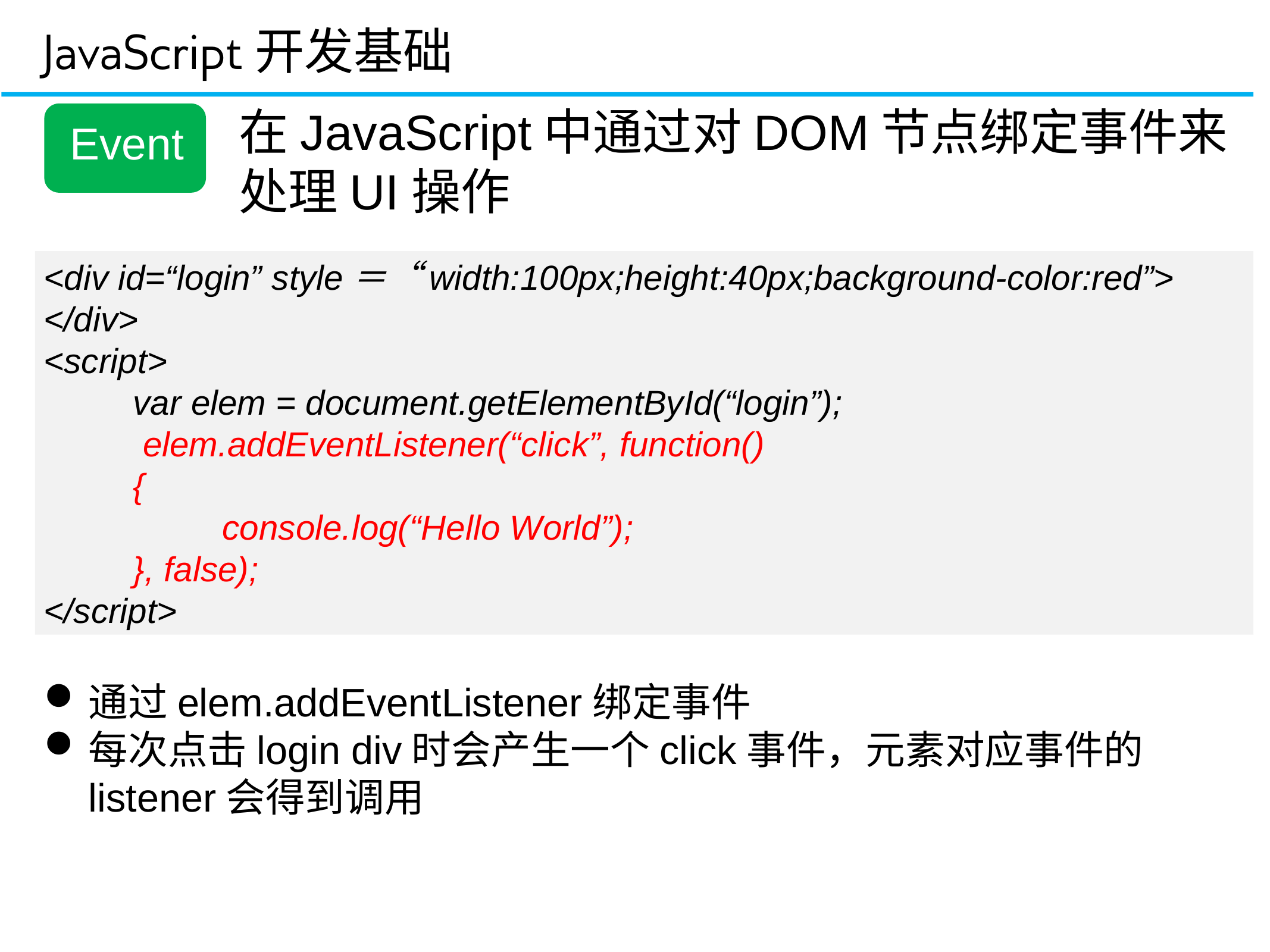

JavaScript开发基础

在JavaScript中通过对DOM节点绑定事件来处理UI操作

Event
<div id=“login” style＝“width:100px;height:40px;background-color:red”>
</div>
<script>
	var elem = document.getElementById(“login”);
	 elem.addEventListener(“click”, function()
	{
		console.log(“Hello World”);
	}, false);
</script>
通过elem.addEventListener绑定事件
每次点击login div时会产生一个click事件，元素对应事件的listener会得到调用